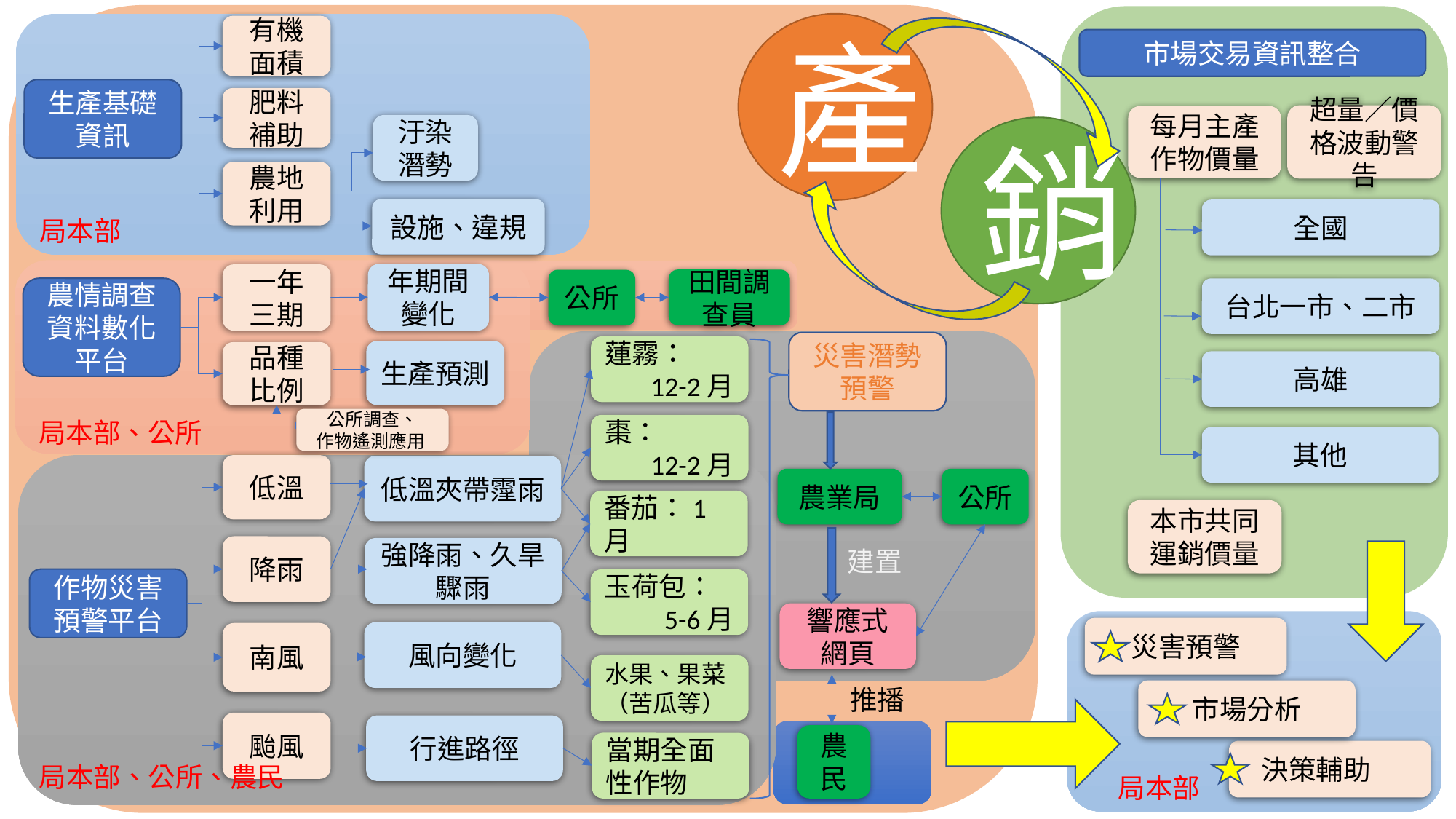

產
有機面積
市場交易資訊整合
生產基礎資訊
肥料補助
超量∕價格波動警告
每月主產作物價量
汙染潛勢
銷

農地利用
設施、違規
全國
局本部

年期間變化
一年三期
田間調查員
公所
台北一市、二市
農情調查資料數化平台

災害潛勢預警
蓮霧：
12-2月

生產預測
品種比例
高雄
公所調查、
作物遙測應用
局本部、公所

棗：
12-2月
其他

低溫
低溫夾帶霪雨
農業局
公所
番茄：1月
本市共同運銷價量

降雨
強降雨、久旱驟雨
建置

作物災害預警平台
玉荷包：
5-6月
響應式網頁

災害預警
風向變化
南風

水果、果菜（苦瓜等）
推播
市場分析

颱風
行進路徑

農民
當期全面性作物
  決策輔助

局本部、公所、農民
局本部